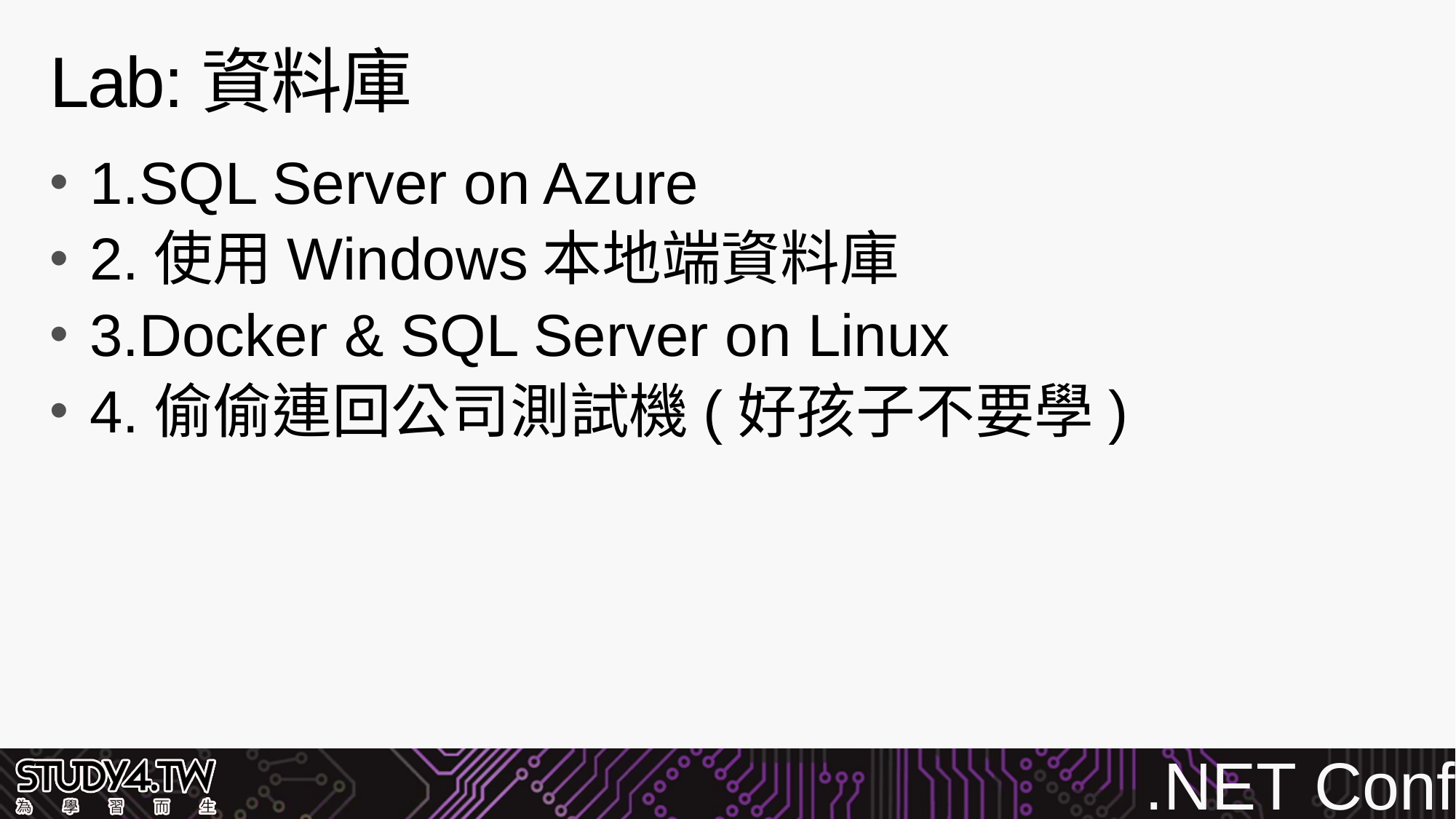

# Lab:資料庫
1.SQL Server on Azure
2.使用Windows本地端資料庫
3.Docker & SQL Server on Linux
4.偷偷連回公司測試機(好孩子不要學)